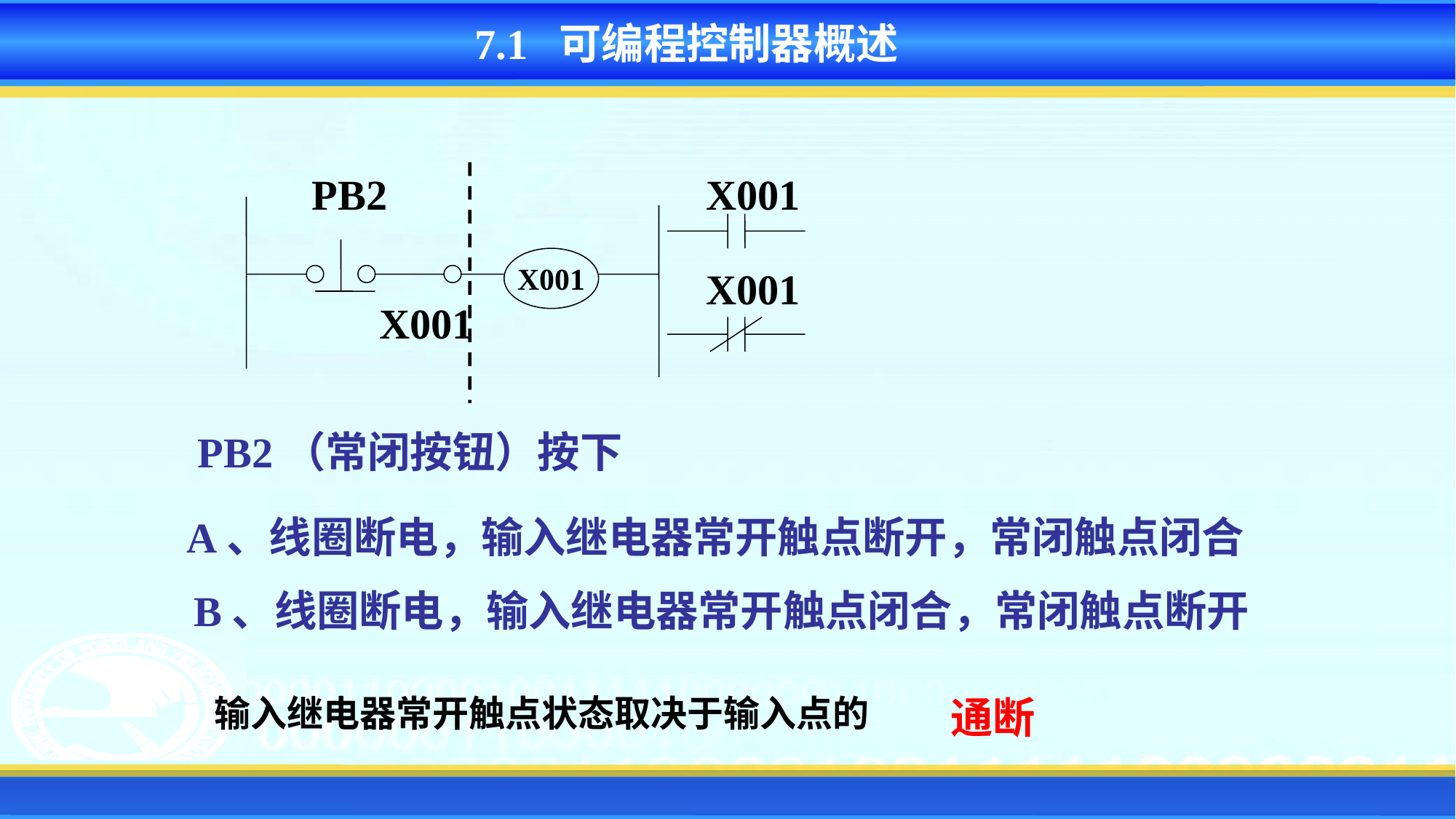

7.1  可编程控制器概述
PB2

X001

X001
X001

X001

PB2（常闭按钮）按下
A、线圈断电，输入继电器常开触点断开，常闭触点闭合
B、线圈断电，输入继电器常开触点闭合，常闭触点断开
输入继电器常开触点状态取决于输入点的
通断